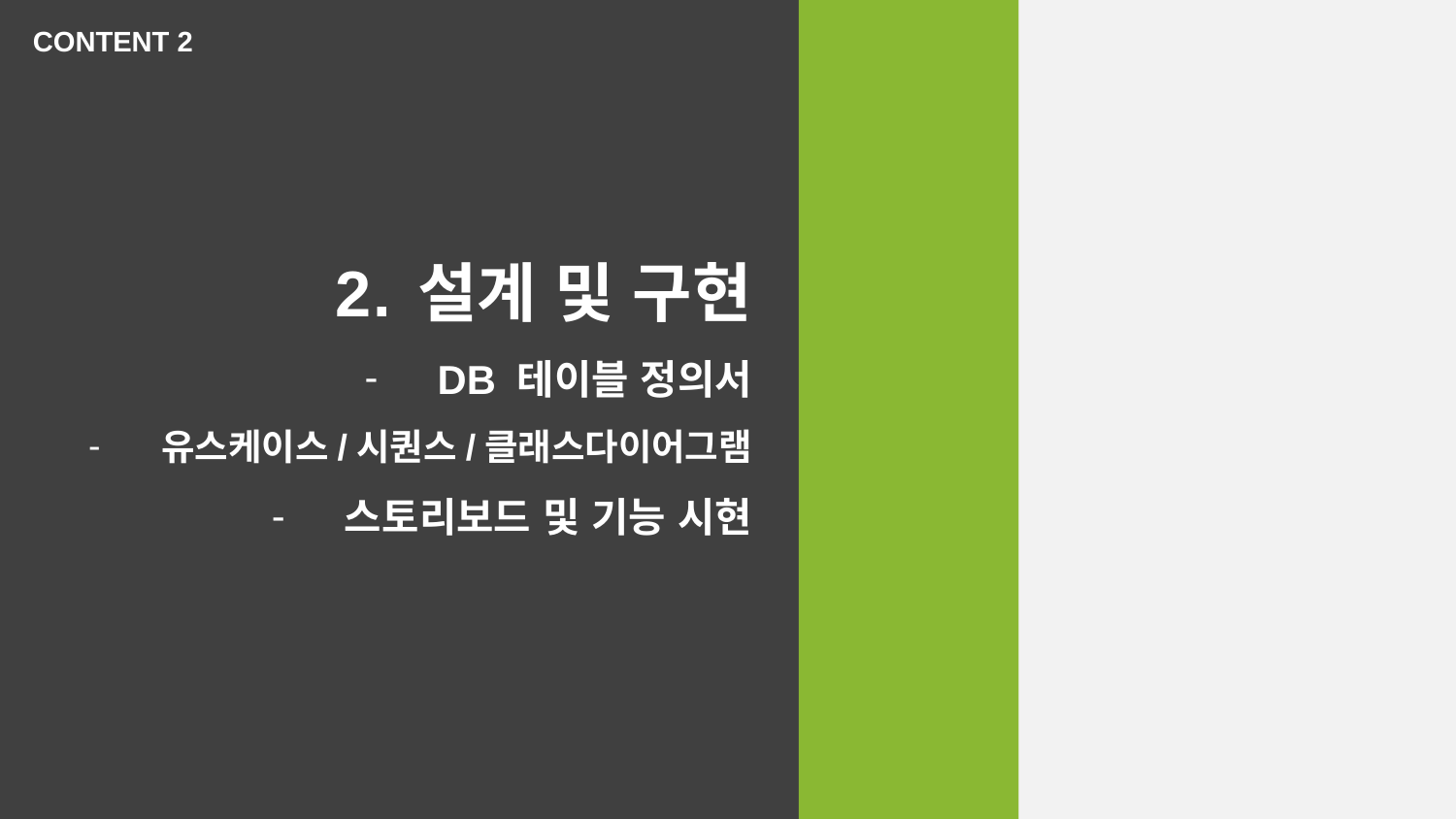

CONTENT 2
설계 및 구현
DB 테이블 정의서
유스케이스/시퀀스/클래스다이어그램
스토리보드 및 기능 시현